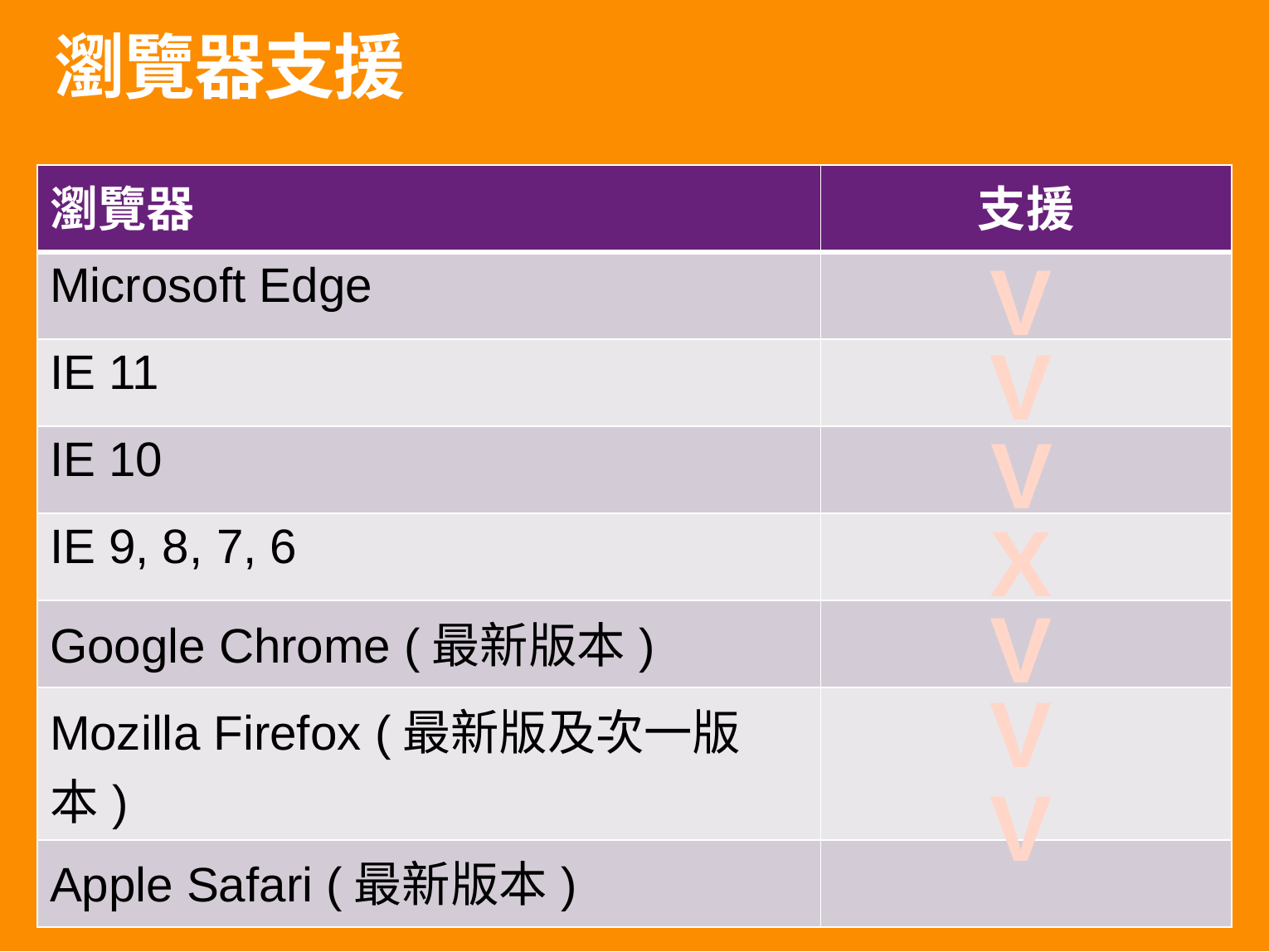

# 瀏覽器支援

| 瀏覽器 | 支援 |
| --- | --- |
| Microsoft Edge |  |
| IE 11 |  |
| IE 10 |  |
| IE 9, 8, 7, 6 |  |
| Google Chrome (最新版本) |  |
| Mozilla Firefox (最新版及次一版本) |  |
| Apple Safari (最新版本) |  |
V
V
V
X
V
V
V